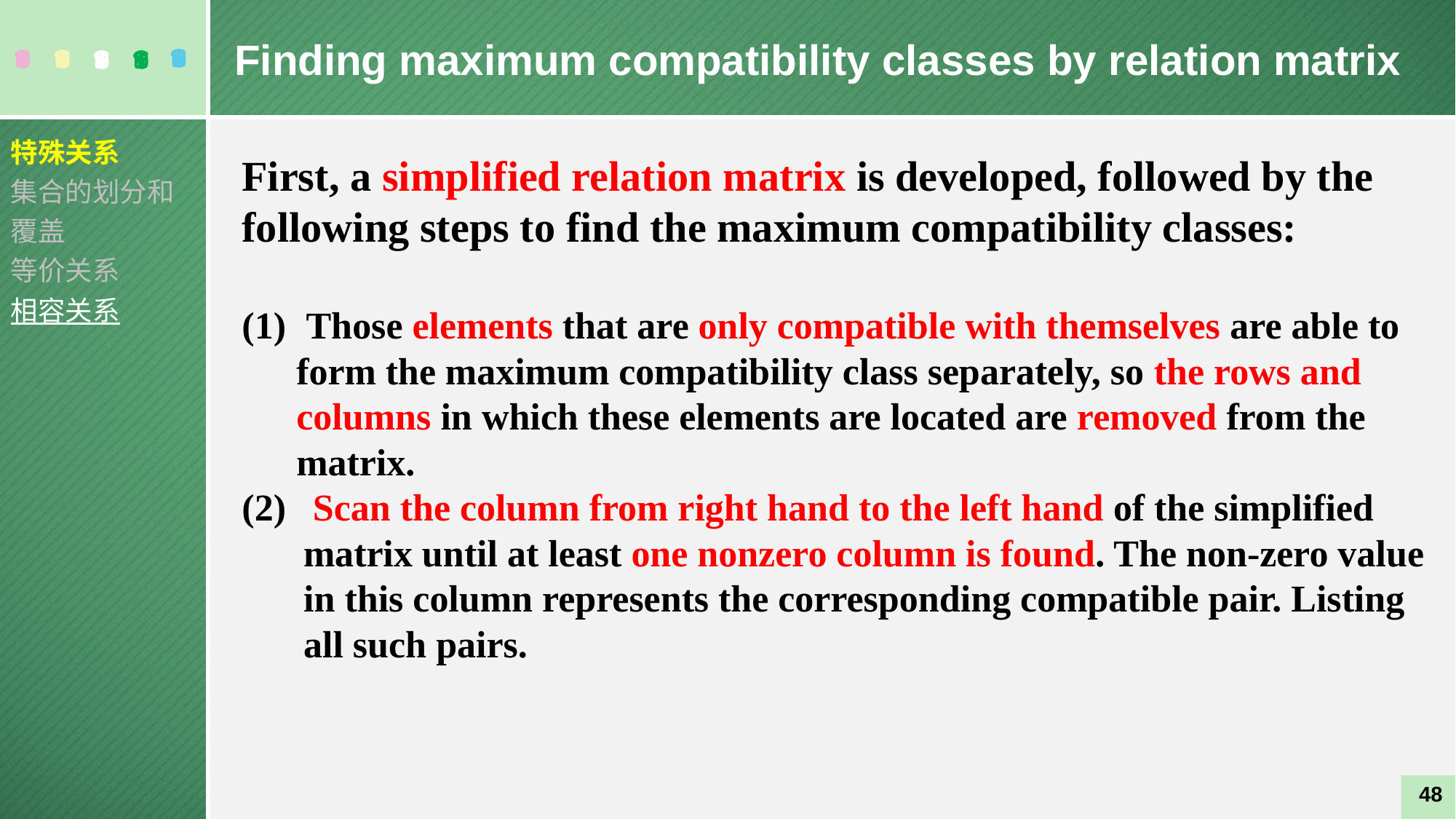

Finding maximum compatibility classes by relation matrix

特殊关系
集合的划分和覆盖
等价关系
相容关系

First, a simplified relation matrix is developed, followed by the following steps to find the maximum compatibility classes:

 Those elements that are only compatible with themselves are able to form the maximum compatibility class separately, so the rows and columns in which these elements are located are removed from the matrix.
 Scan the column from right hand to the left hand of the simplified matrix until at least one nonzero column is found. The non-zero value in this column represents the corresponding compatible pair. Listing all such pairs.
48